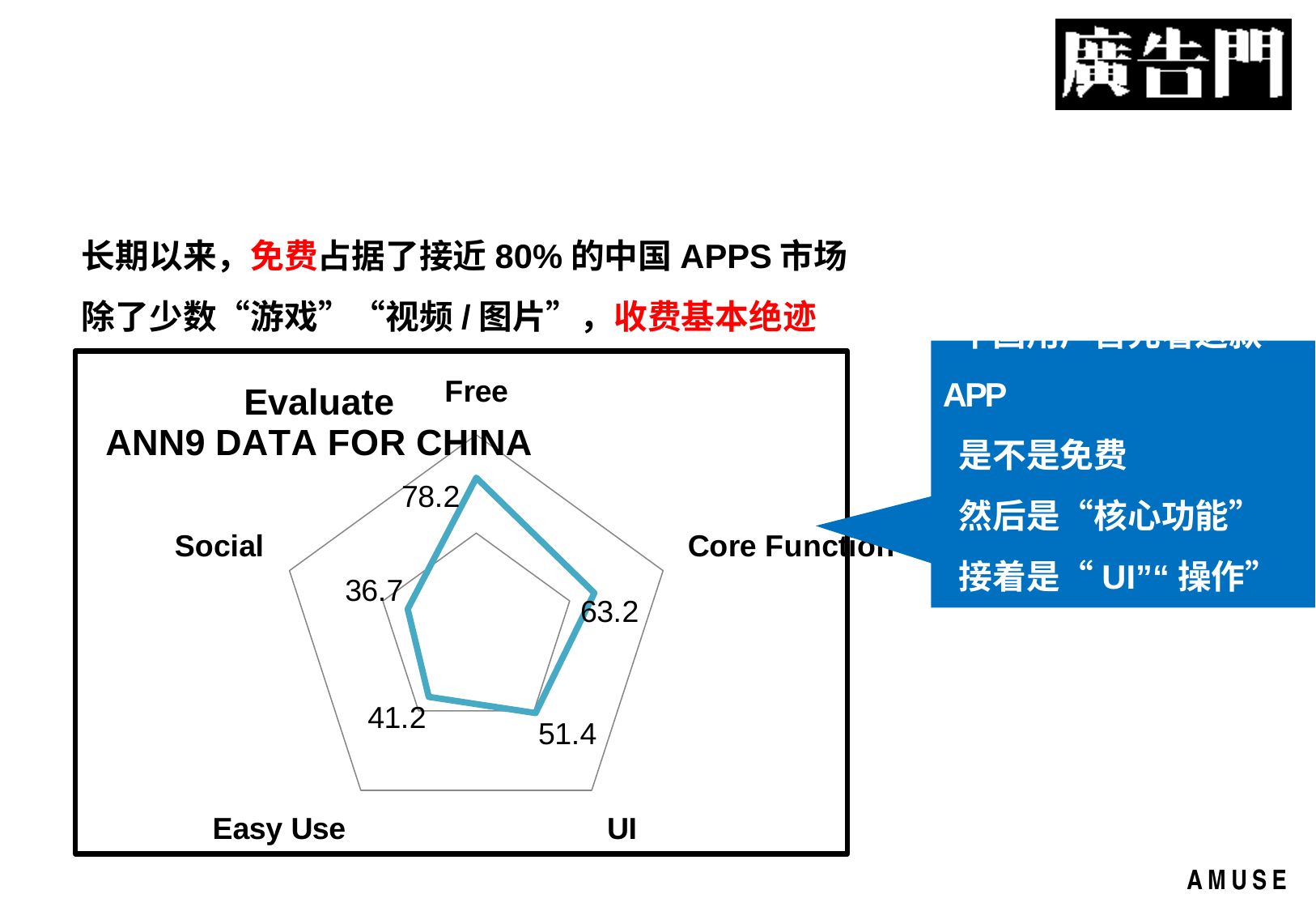

长期以来，免费占据了接近80%的中国APPS市场
除了少数“游戏”“视频/图片”，收费基本绝迹

### Chart: Evaluate
ANN9 DATA FOR CHINA

| Category | Evaluate |
|---|---|
| Free | 78.2 |
| Core Function | 63.2 |
| UI | 51.4 |
| Easy Use | 41.2 |
| Social | 36.7 |
 中国用户首先看这款APP
 是不是免费
 然后是“核心功能”
 接着是“UI”“操作”等